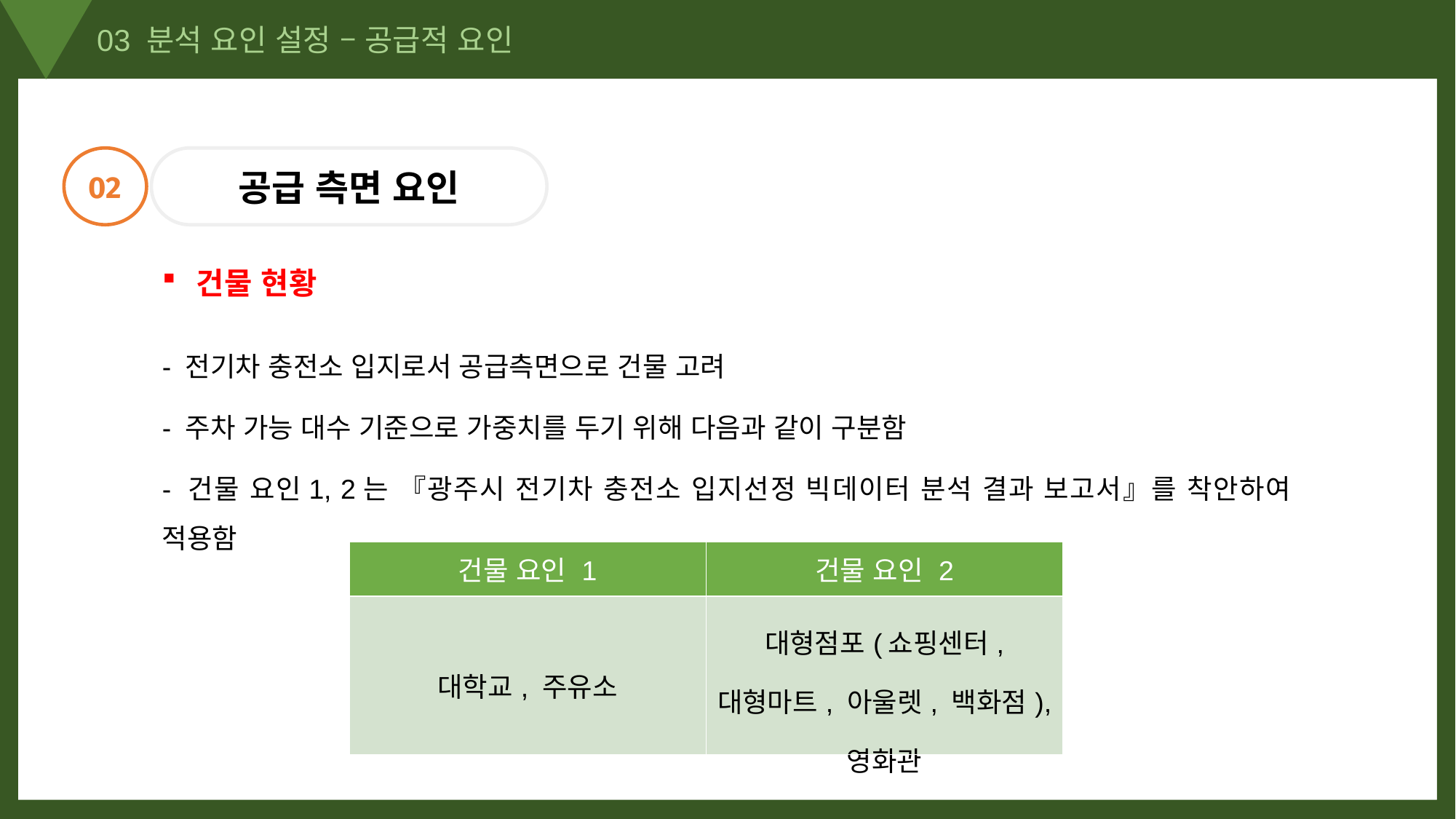

03 분석 요인 설정 – 공급적 요인
02
공급 측면 요인
건물 현황

- 전기차 충전소 입지로서 공급측면으로 건물 고려
- 주차 가능 대수 기준으로 가중치를 두기 위해 다음과 같이 구분함
- 건물 요인1, 2는 『광주시 전기차 충전소 입지선정 빅데이터 분석 결과 보고서』를 착안하여 적용함
| 건물 요인 1 | 건물 요인 2 |
| --- | --- |
| 대학교, 주유소 | 대형점포(쇼핑센터, 대형마트, 아울렛, 백화점), 영화관 |